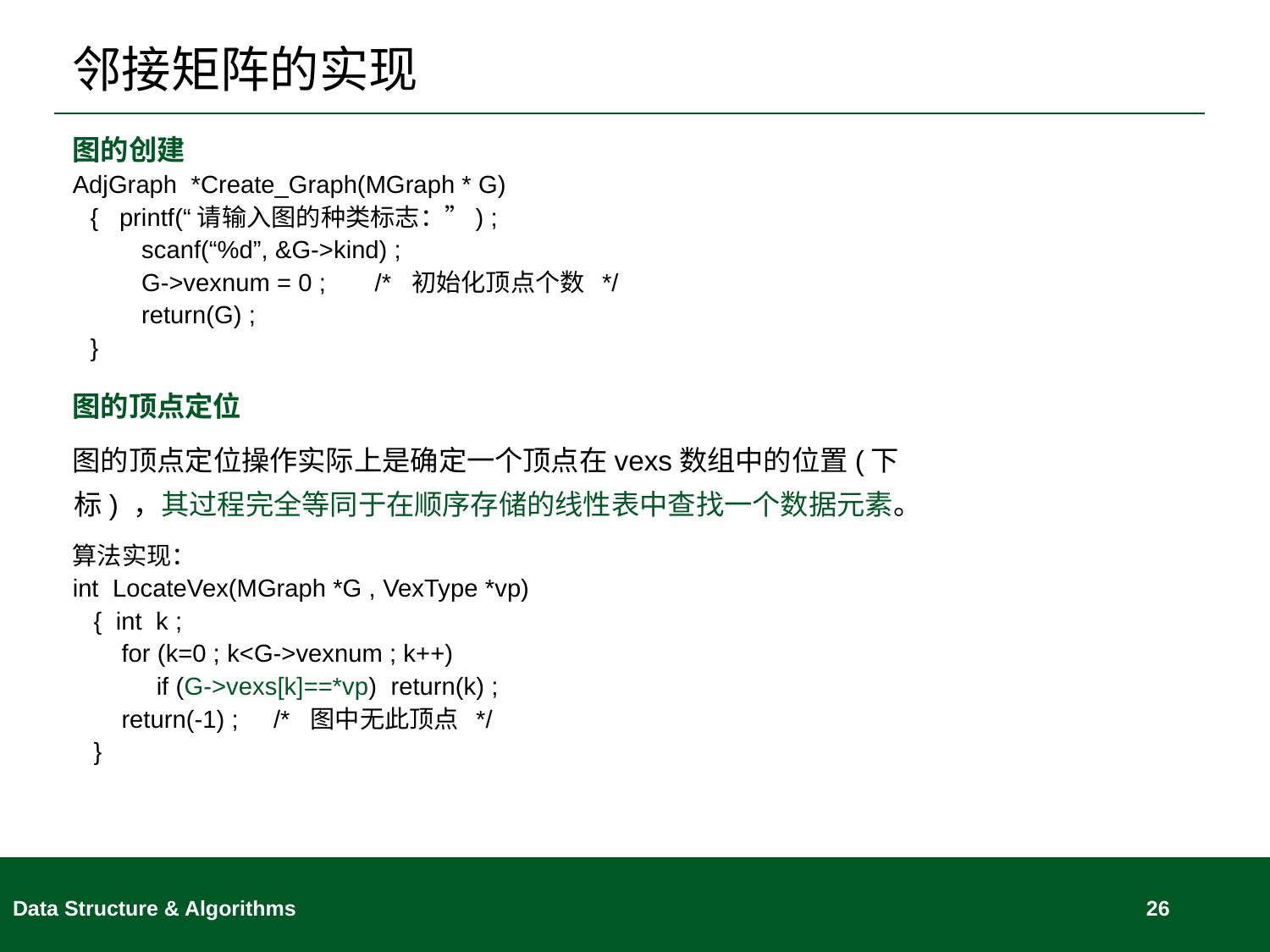

# 邻接矩阵的实现
图的创建
AdjGraph  *Create_Graph(MGraph * G)
{   printf(“请输入图的种类标志：”) ;
scanf(“%d”, &G->kind) ;
G->vexnum = 0 ;       /*  初始化顶点个数  */
return(G) ;
}

图的顶点定位
图的顶点定位操作实际上是确定一个顶点在vexs数组中的位置(下标) ，其过程完全等同于在顺序存储的线性表中查找一个数据元素。
算法实现：
int  LocateVex(MGraph *G , VexType *vp)
   {  int  k ;
       for (k=0 ; k<G->vexnum ; k++)
            if (G->vexs[k]==*vp)  return(k) ;
       return(-1) ;     /*  图中无此顶点  */
   }
Data Structure & Algorithms
26